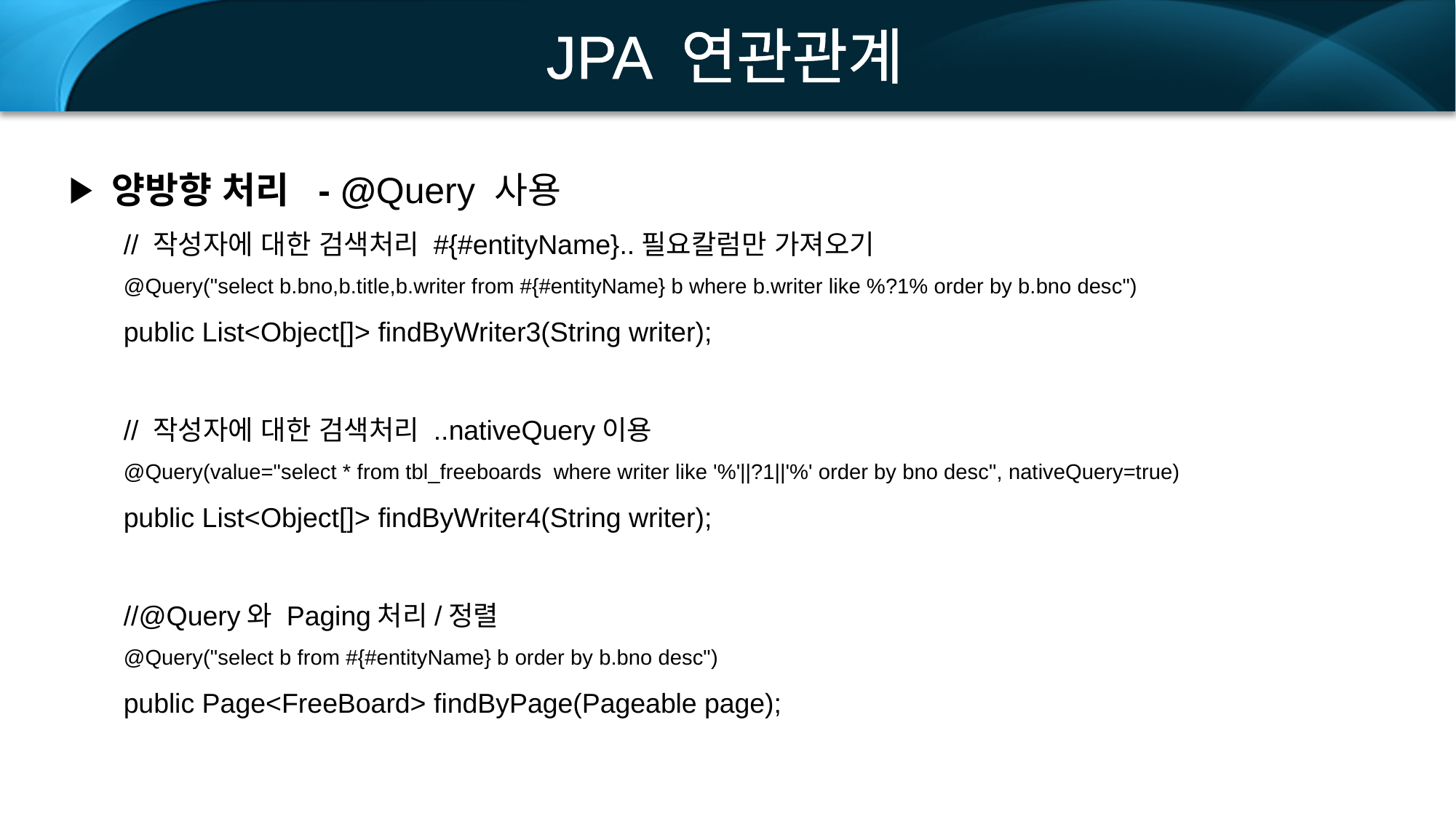

JPA 연관관계
양방향 처리  - @Query 사용
// 작성자에 대한 검색처리 #{#entityName}..필요칼럼만 가져오기
@Query("select b.bno,b.title,b.writer from #{#entityName} b where b.writer like %?1% order by b.bno desc")
public List<Object[]> findByWriter3(String writer);

// 작성자에 대한 검색처리 ..nativeQuery이용
@Query(value="select * from tbl_freeboards  where writer like '%'||?1||'%' order by bno desc", nativeQuery=true)
public List<Object[]> findByWriter4(String writer);

//@Query와 Paging처리/정렬
@Query("select b from #{#entityName} b order by b.bno desc")
public Page<FreeBoard> findByPage(Pageable page);